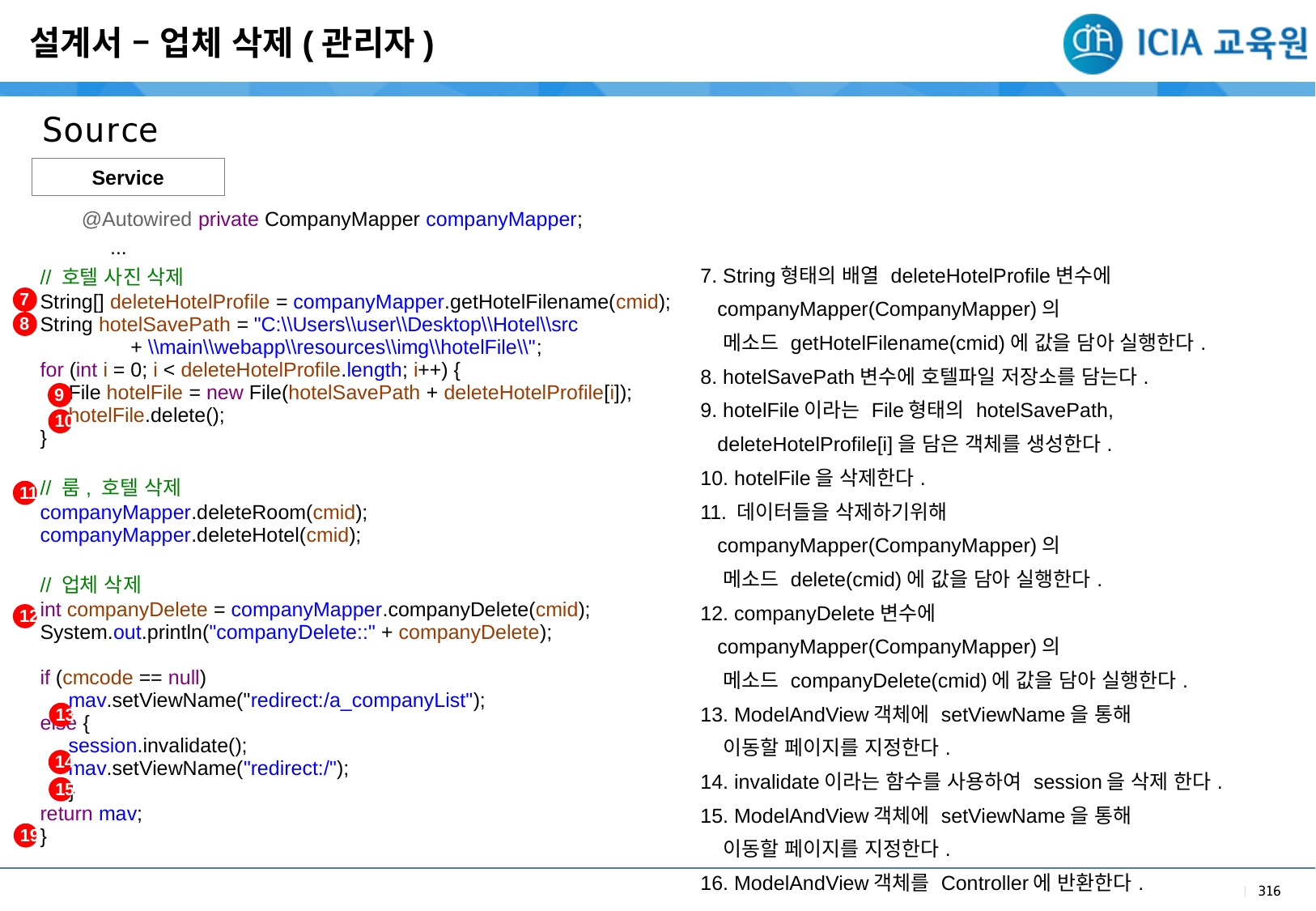

설계서 – 업체 삭제(관리자)
Source
Service
@Autowired private CompanyMapper companyMapper;
     ...

|  |
| --- |
| 7. String형태의 배열 deleteHotelProfile변수에 companyMapper(CompanyMapper)의 메소드 getHotelFilename(cmid)에 값을 담아 실행한다. 8. hotelSavePath변수에 호텔파일 저장소를 담는다. 9. hotelFile이라는 File형태의 hotelSavePath, deleteHotelProfile[i]을 담은 객체를 생성한다. 10. hotelFile을 삭제한다. 11. 데이터들을 삭제하기위해 companyMapper(CompanyMapper)의 메소드 delete(cmid)에 값을 담아 실행한다. 12. companyDelete변수에 companyMapper(CompanyMapper)의 메소드 companyDelete(cmid)에 값을 담아 실행한다. 13. ModelAndView객체에 setViewName을 통해 이동할 페이지를 지정한다. 14. invalidate이라는 함수를 사용하여 session을 삭제 한다. 15. ModelAndView객체에 setViewName을 통해 이동할 페이지를 지정한다. 16. ModelAndView객체를 Controller에 반환한다. |
|  |
| --- |
| // 호텔 사진 삭제 String[] deleteHotelProfile = companyMapper.getHotelFilename(cmid); String hotelSavePath = "C:\\Users\\user\\Desktop\\Hotel\\src + \\main\\webapp\\resources\\img\\hotelFile\\"; for (int i = 0; i < deleteHotelProfile.length; i++) { File hotelFile = new File(hotelSavePath + deleteHotelProfile[i]); hotelFile.delete(); } // 룸, 호텔 삭제 companyMapper.deleteRoom(cmid); companyMapper.deleteHotel(cmid); // 업체 삭제 int companyDelete = companyMapper.companyDelete(cmid); System.out.println("companyDelete::" + companyDelete); if (cmcode == null) mav.setViewName("redirect:/a\_companyList"); else { session.invalidate(); mav.setViewName("redirect:/"); } return mav; } |
|  |
7

8

9

10

11

12

13

14

15

19